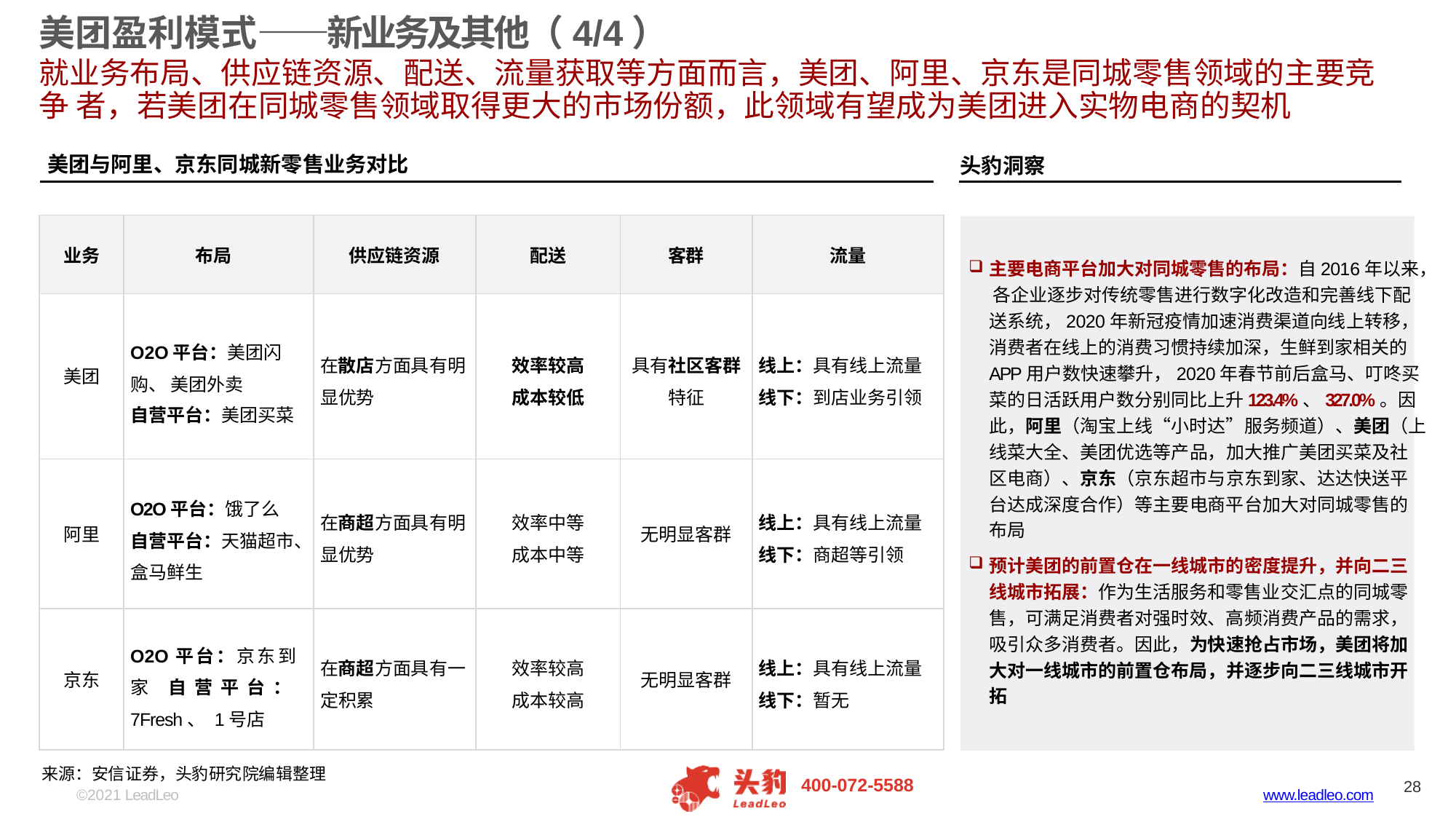

# 美团盈利模式——新业务及其他（4/4）
就业务布局、供应链资源、配送、流量获取等方面而言，美团、阿里、京东是同城零售领域的主要竞争 者，若美团在同城零售领域取得更大的市场份额，此领域有望成为美团进入实物电商的契机
美团与阿里、京东同城新零售业务对比
头豹洞察

| 业务 | 布局 | 供应链资源 | 配送 | 客群 | 流量 |
| --- | --- | --- | --- | --- | --- |
| 美团 | O2O平台：美团闪购、 美团外卖 自营平台：美团买菜 | 在散店方面具有明 显优势 | 效率较高 成本较低 | 具有社区客群 特征 | 线上：具有线上流量 线下：到店业务引领 |
| 阿里 | O2O平台：饿了么 自营平台：天猫超市、 盒马鲜生 | 在商超方面具有明 显优势 | 效率中等 成本中等 | 无明显客群 | 线上：具有线上流量 线下：商超等引领 |
| 京东 | O2O平台：京东到家 自营平台：7Fresh、 1号店 | 在商超方面具有一 定积累 | 效率较高 成本较高 | 无明显客群 | 线上：具有线上流量 线下：暂无 |

主要电商平台加大对同城零售的布局：自2016年以来， 各企业逐步对传统零售进行数字化改造和完善线下配 送系统，2020年新冠疫情加速消费渠道向线上转移，  消费者在线上的消费习惯持续加深，生鲜到家相关的 APP用户数快速攀升，2020年春节前后盒马、叮咚买 菜的日活跃用户数分别同比上升123.4%、327.0%。因 此，阿里（淘宝上线“小时达”服务频道）、美团（上
线菜大全、美团优选等产品，加大推广美团买菜及社 区电商）、京东（京东超市与京东到家、达达快送平 台达成深度合作）等主要电商平台加大对同城零售的 布局
预计美团的前置仓在一线城市的密度提升，并向二三 线城市拓展：作为生活服务和零售业交汇点的同城零 售，可满足消费者对强时效、高频消费产品的需求， 吸引众多消费者。因此，为快速抢占市场，美团将加 大对一线城市的前置仓布局，并逐步向二三线城市开 拓
来源：安信证券，头豹研究院编辑整理
©2021 LeadLeo
28
400-072-5588
www.leadleo.com